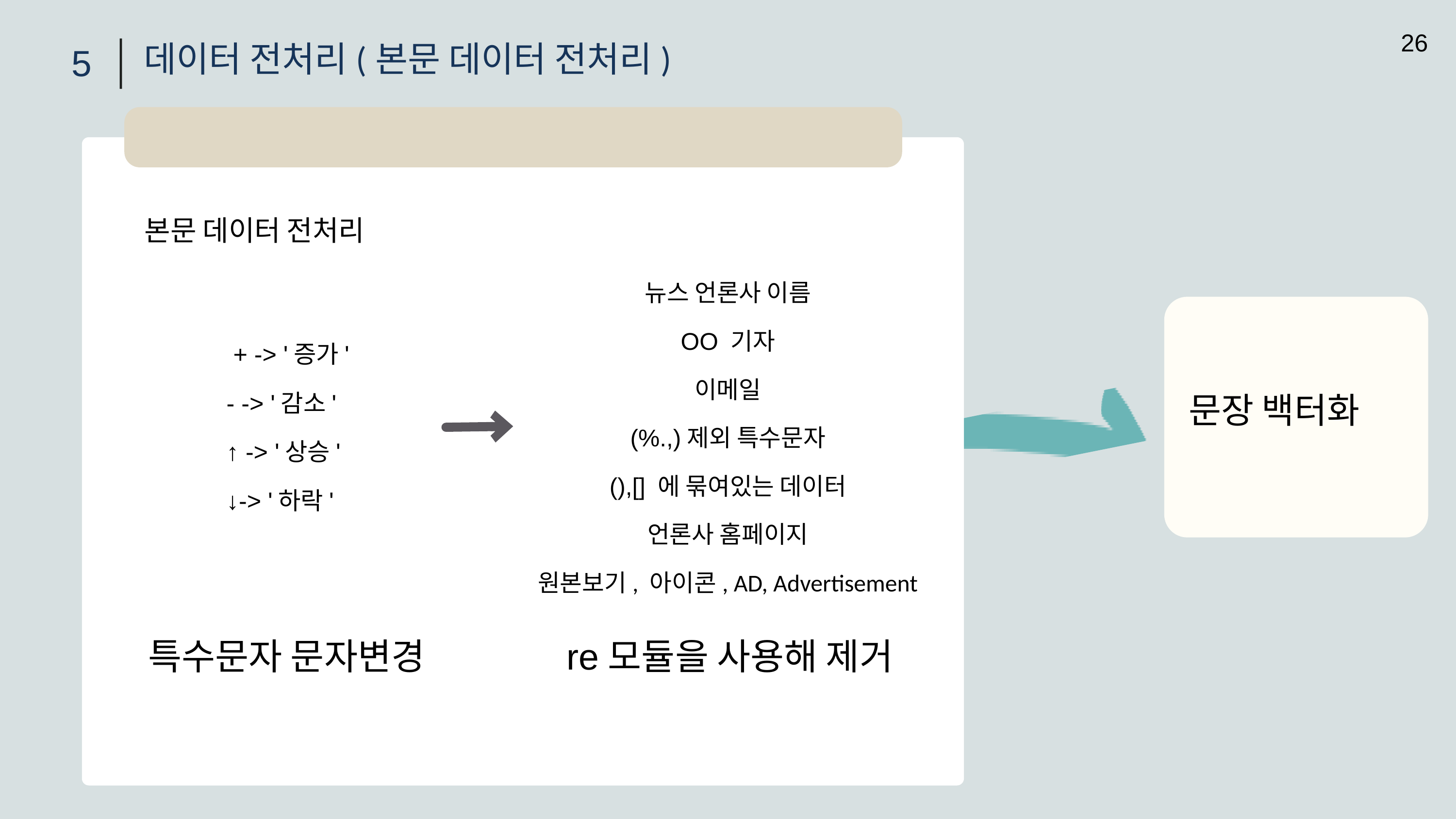

26
데이터 전처리(본문 데이터 전처리)
5

본문 데이터 전처리

뉴스 언론사 이름
OO 기자
이메일
(%.,)제외 특수문자
(),[] 에 묶여있는 데이터
언론사 홈페이지
원본보기, 아이콘, AD, Advertisement

    + -> '증가'
   - -> '감소'
   ↑ -> '상승'
   ↓-> '하락'

문장 백터화

특수문자 문자변경
re모듈을 사용해 제거